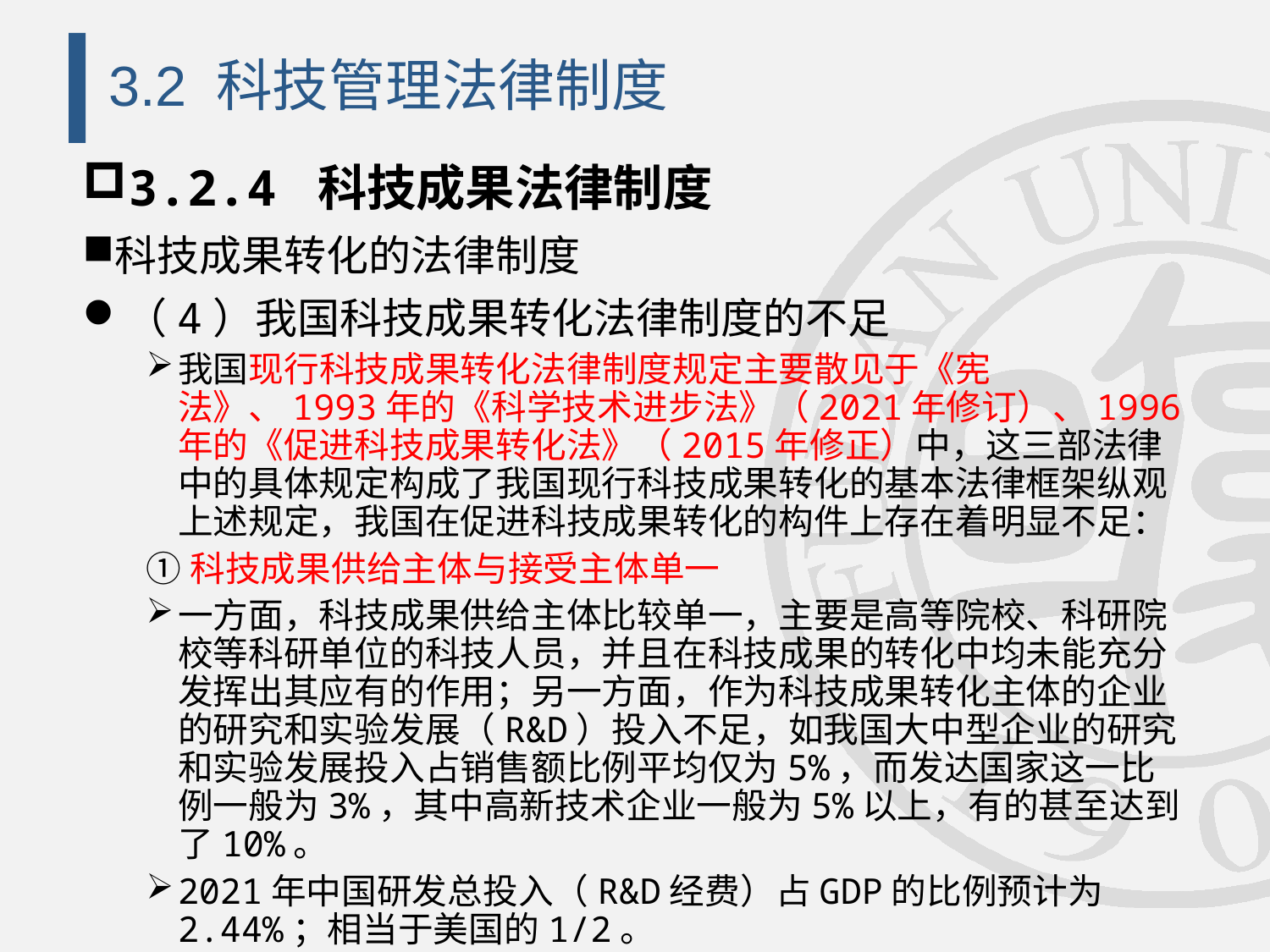

# 3.2 科技管理法律制度
3.2.4 科技成果法律制度
科技成果转化的法律制度
（4）我国科技成果转化法律制度的不足
我国现行科技成果转化法律制度规定主要散见于《宪法》、1993年的《科学技术进步法》（2021年修订）、1996年的《促进科技成果转化法》（2015年修正）中，这三部法律中的具体规定构成了我国现行科技成果转化的基本法律框架纵观上述规定，我国在促进科技成果转化的构件上存在着明显不足：
①科技成果供给主体与接受主体单一
一方面，科技成果供给主体比较单一，主要是高等院校、科研院校等科研单位的科技人员，并且在科技成果的转化中均未能充分发挥出其应有的作用；另一方面，作为科技成果转化主体的企业的研究和实验发展（R&D）投入不足，如我国大中型企业的研究和实验发展投入占销售额比例平均仅为5%，而发达国家这一比例一般为3%，其中高新技术企业一般为5%以上，有的甚至达到了10%。
2021年中国研发总投入（R&D经费）占GDP的比例预计为2.44%；相当于美国的1/2。